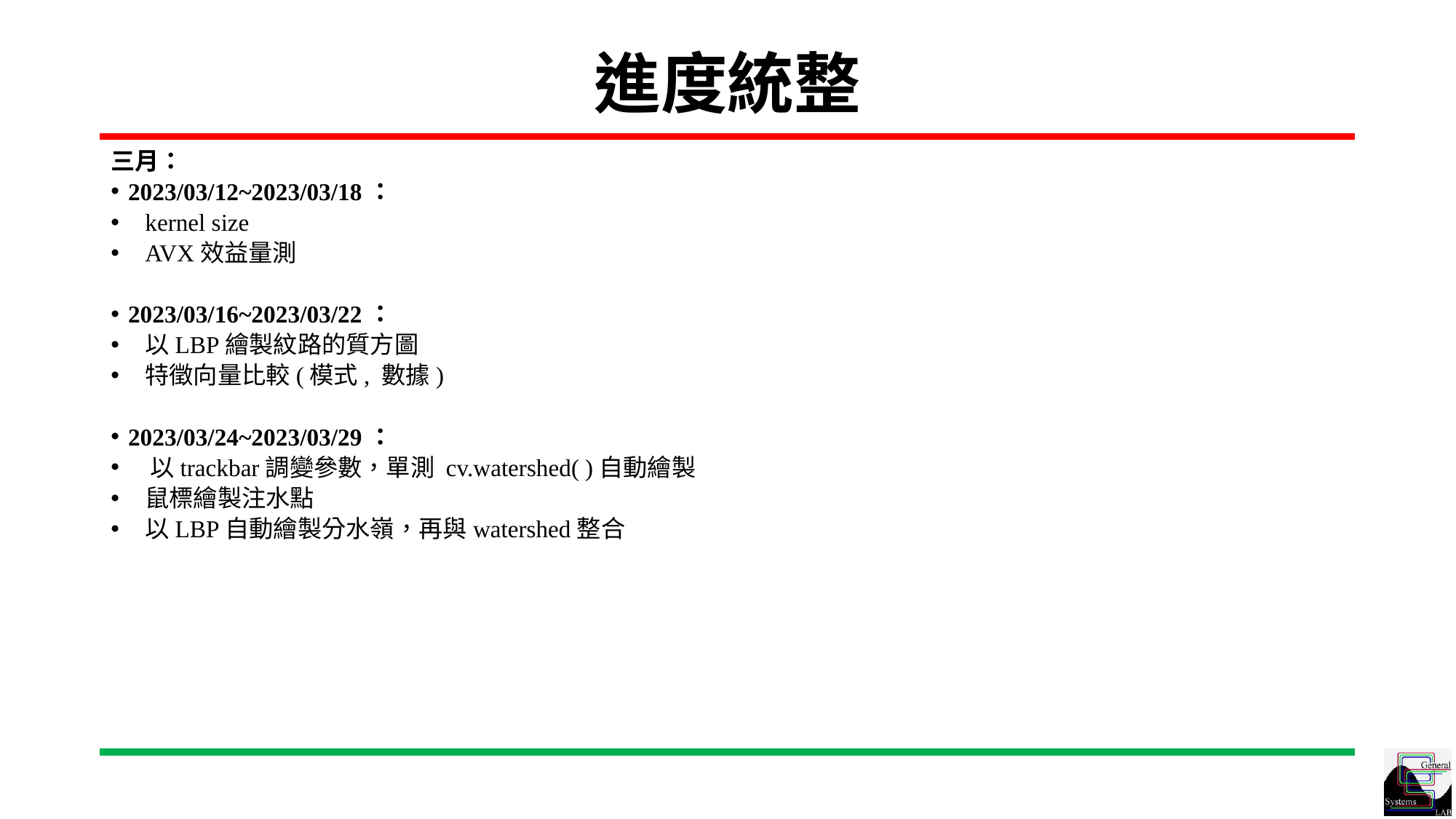

# 進度統整
三月：
2023/03/12~2023/03/18：
kernel size
AVX效益量測

2023/03/16~2023/03/22：
以LBP繪製紋路的質方圖
特徵向量比較(模式, 數據)

2023/03/24~2023/03/29：
   以trackbar調變參數，單測 cv.watershed( )自動繪製
鼠標繪製注水點
以LBP自動繪製分水嶺，再與watershed整合